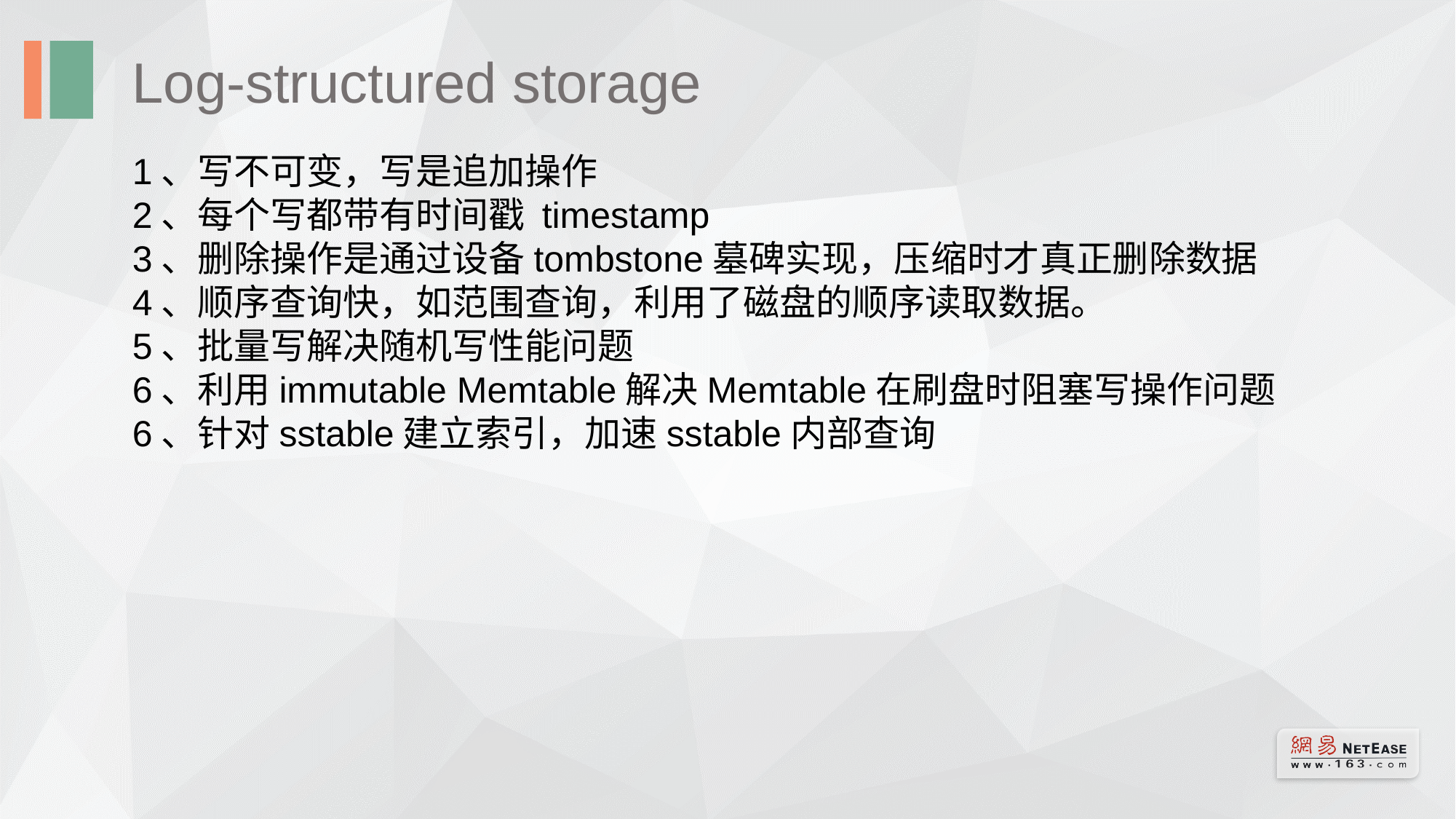

Log-structured storage
1、写不可变，写是追加操作
2、每个写都带有时间戳 timestamp
3、删除操作是通过设备tombstone墓碑实现，压缩时才真正删除数据
4、顺序查询快，如范围查询，利用了磁盘的顺序读取数据。
5、批量写解决随机写性能问题
6、利用immutable Memtable解决Memtable在刷盘时阻塞写操作问题
6、针对sstable建立索引，加速sstable内部查询